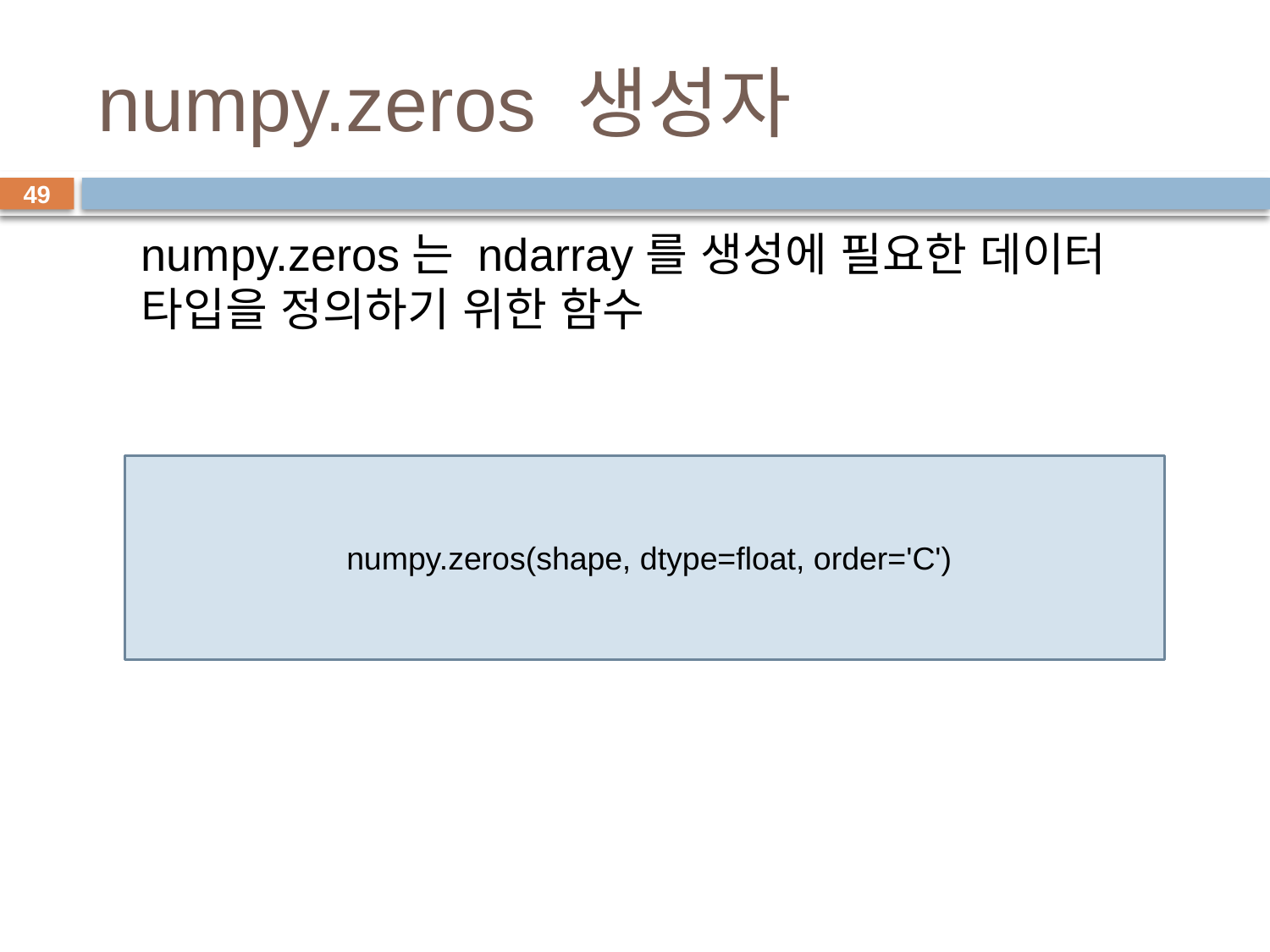

# numpy.zeros 생성자
49
numpy.zeros는 ndarray를 생성에 필요한 데이터 타입을 정의하기 위한 함수

 numpy.zeros(shape, dtype=float, order='C')